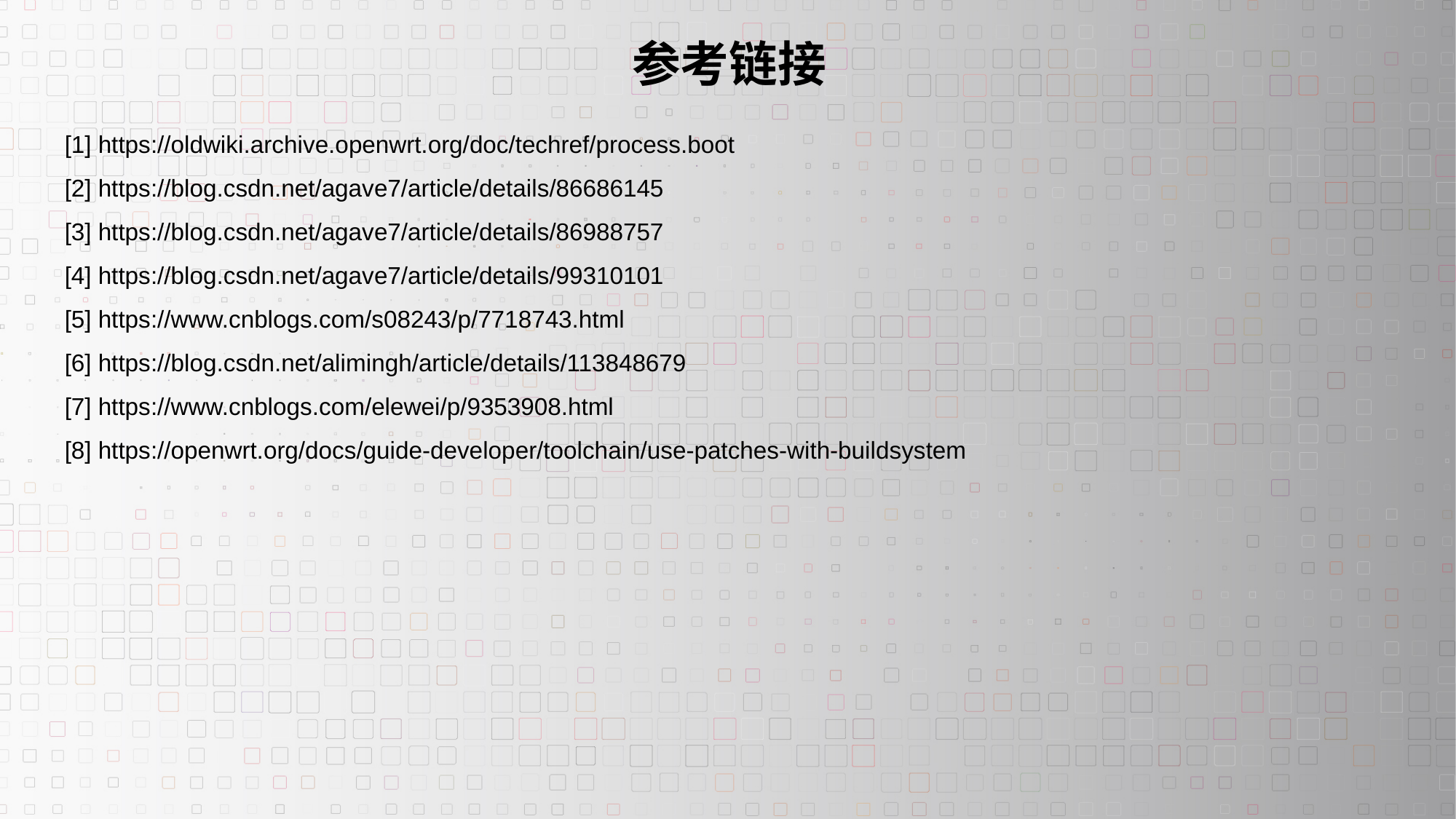

参考链接
[1] https://oldwiki.archive.openwrt.org/doc/techref/process.boot
[2] https://blog.csdn.net/agave7/article/details/86686145
[3] https://blog.csdn.net/agave7/article/details/86988757
[4] https://blog.csdn.net/agave7/article/details/99310101
[5] https://www.cnblogs.com/s08243/p/7718743.html
[6] https://blog.csdn.net/alimingh/article/details/113848679
[7] https://www.cnblogs.com/elewei/p/9353908.html
[8] https://openwrt.org/docs/guide-developer/toolchain/use-patches-with-buildsystem